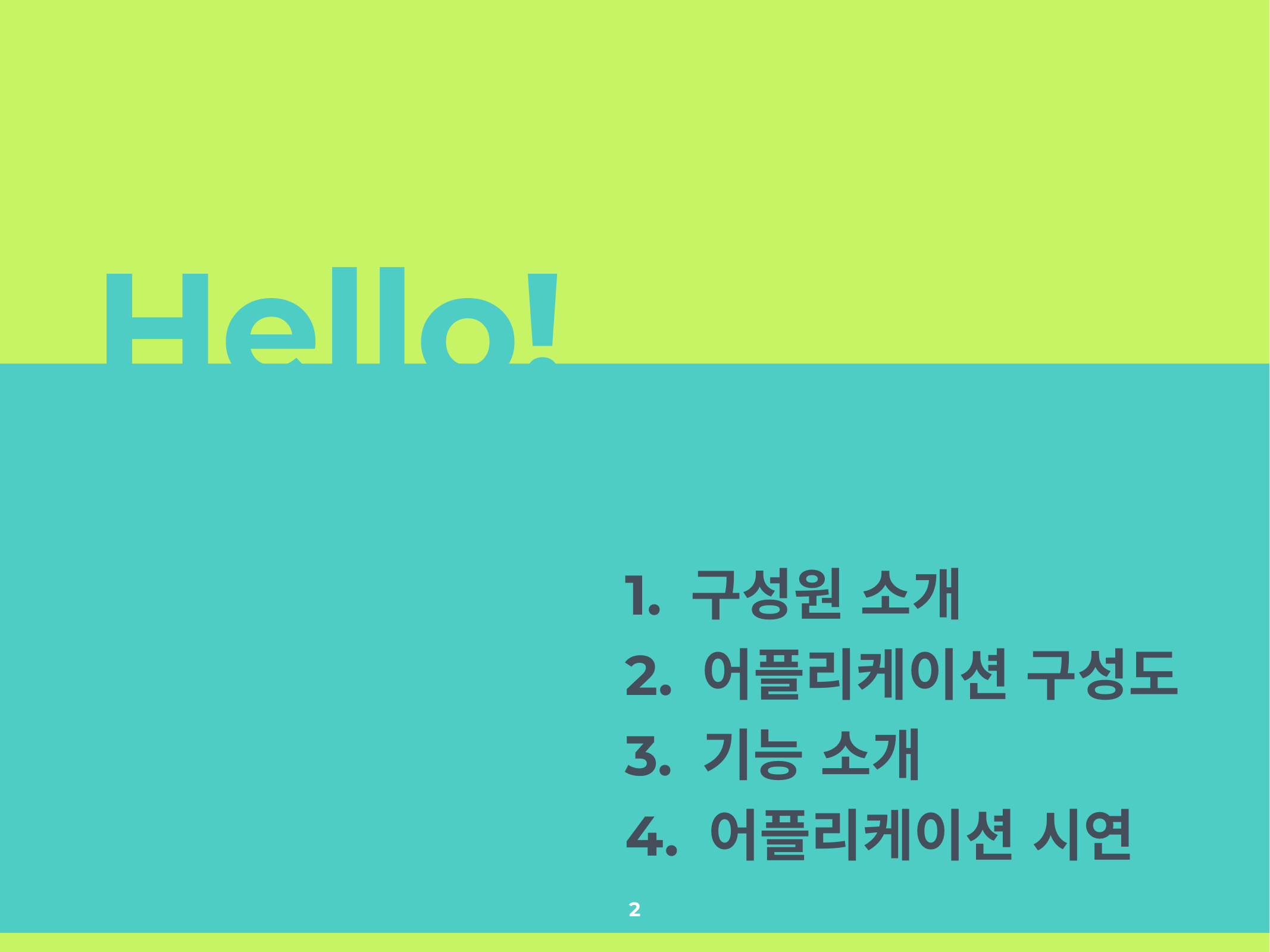

Hello!
1. 구성원 소개
2. 어플리케이션 구성도
3. 기능 소개
4. 어플리케이션 시연
2